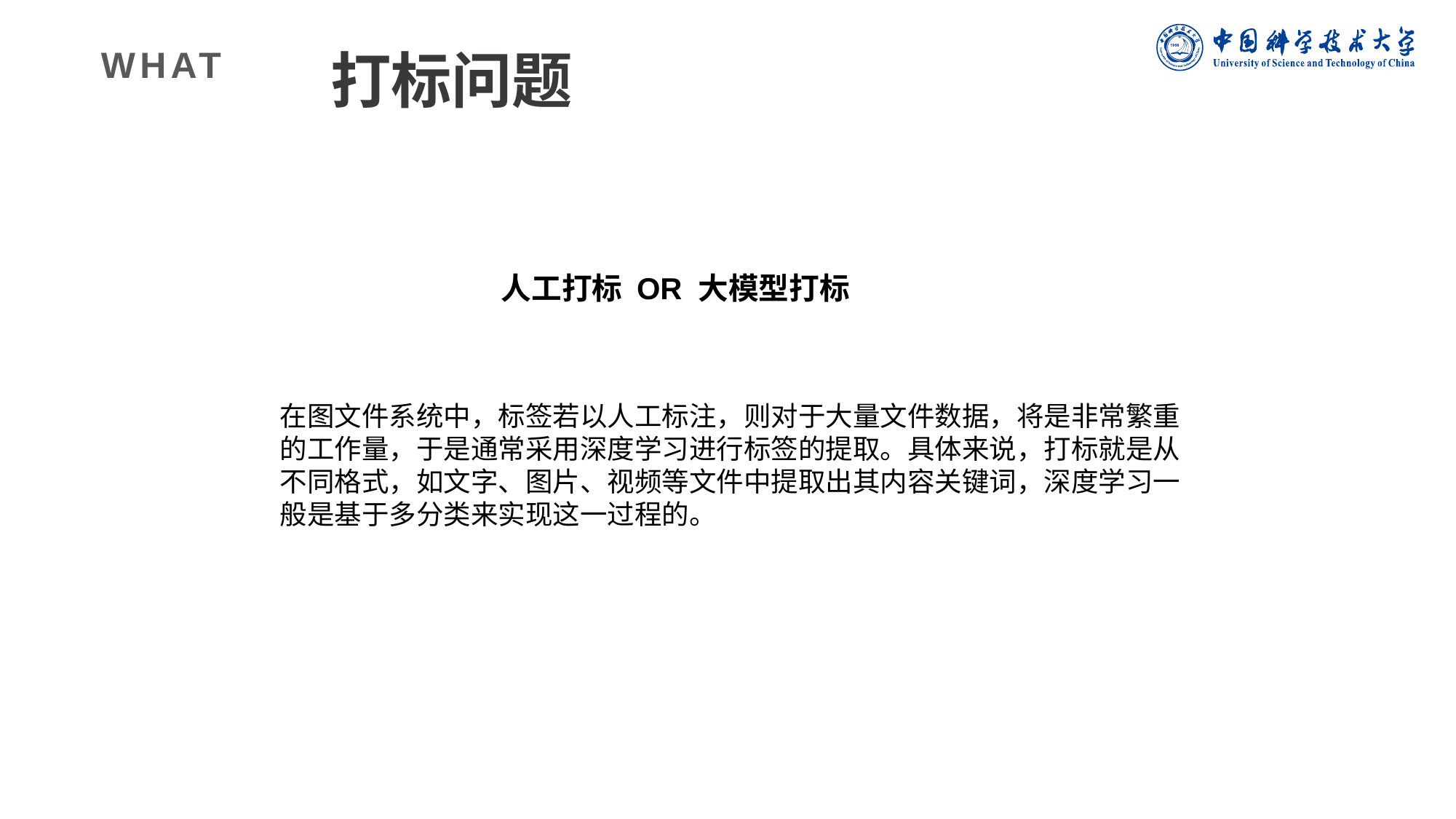

WHAT
打标问题
人工打标 OR 大模型打标
在图文件系统中，标签若以人工标注，则对于大量文件数据，将是非常繁重的工作量，于是通常采用深度学习进行标签的提取。具体来说，打标就是从不同格式，如文字、图片、视频等文件中提取出其内容关键词，深度学习一般是基于多分类来实现这一过程的。
8